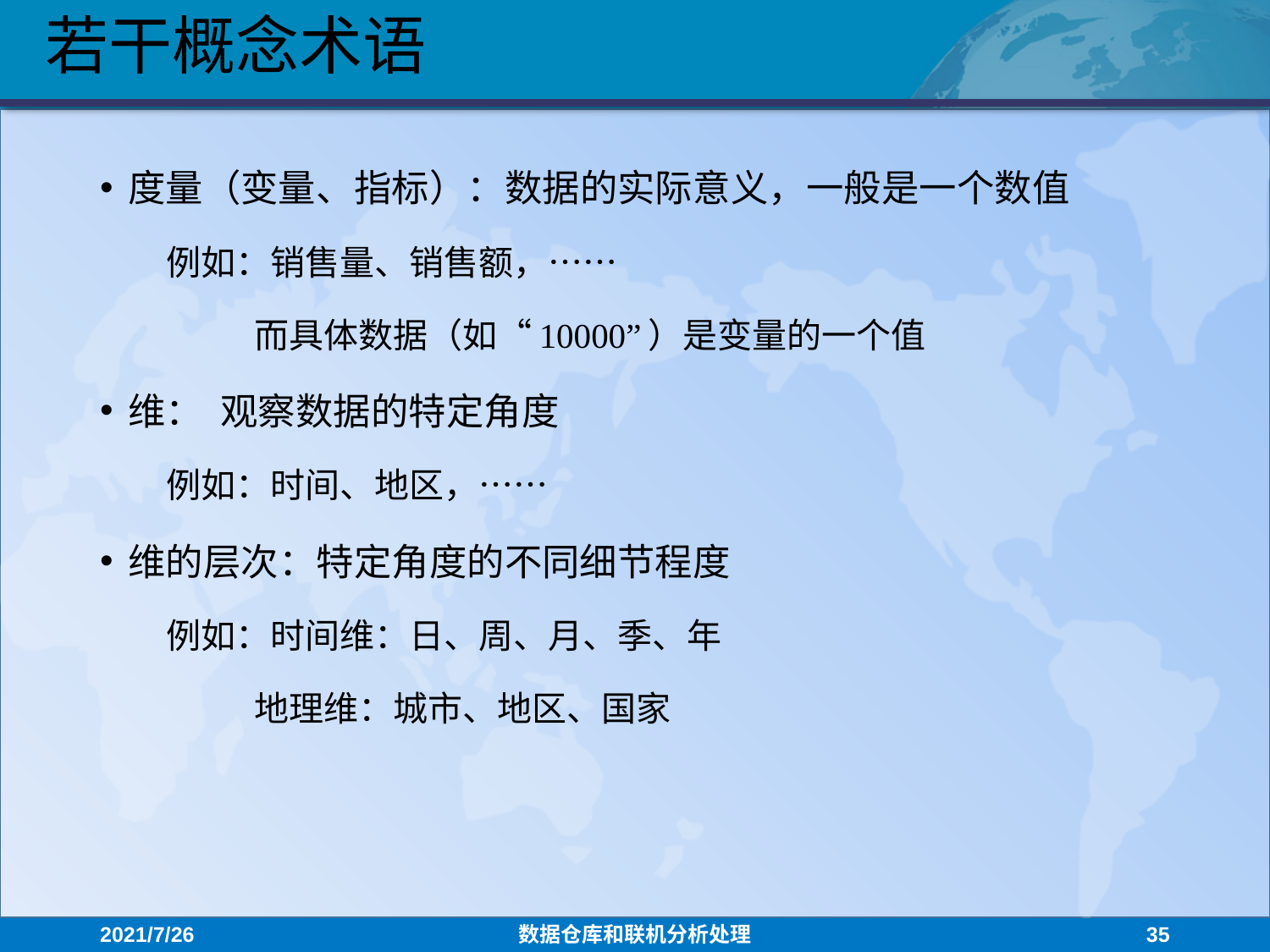

若干概念术语
度量（变量、指标）：数据的实际意义，一般是一个数值
		    例如：销售量、销售额，……
		 	  而具体数据（如“10000”）是变量的一个值
维：  观察数据的特定角度
		    例如：时间、地区，……
维的层次：特定角度的不同细节程度
		    例如：时间维：日、周、月、季、年
		  	  地理维：城市、地区、国家
2021/7/26
数据仓库和联机分析处理
35